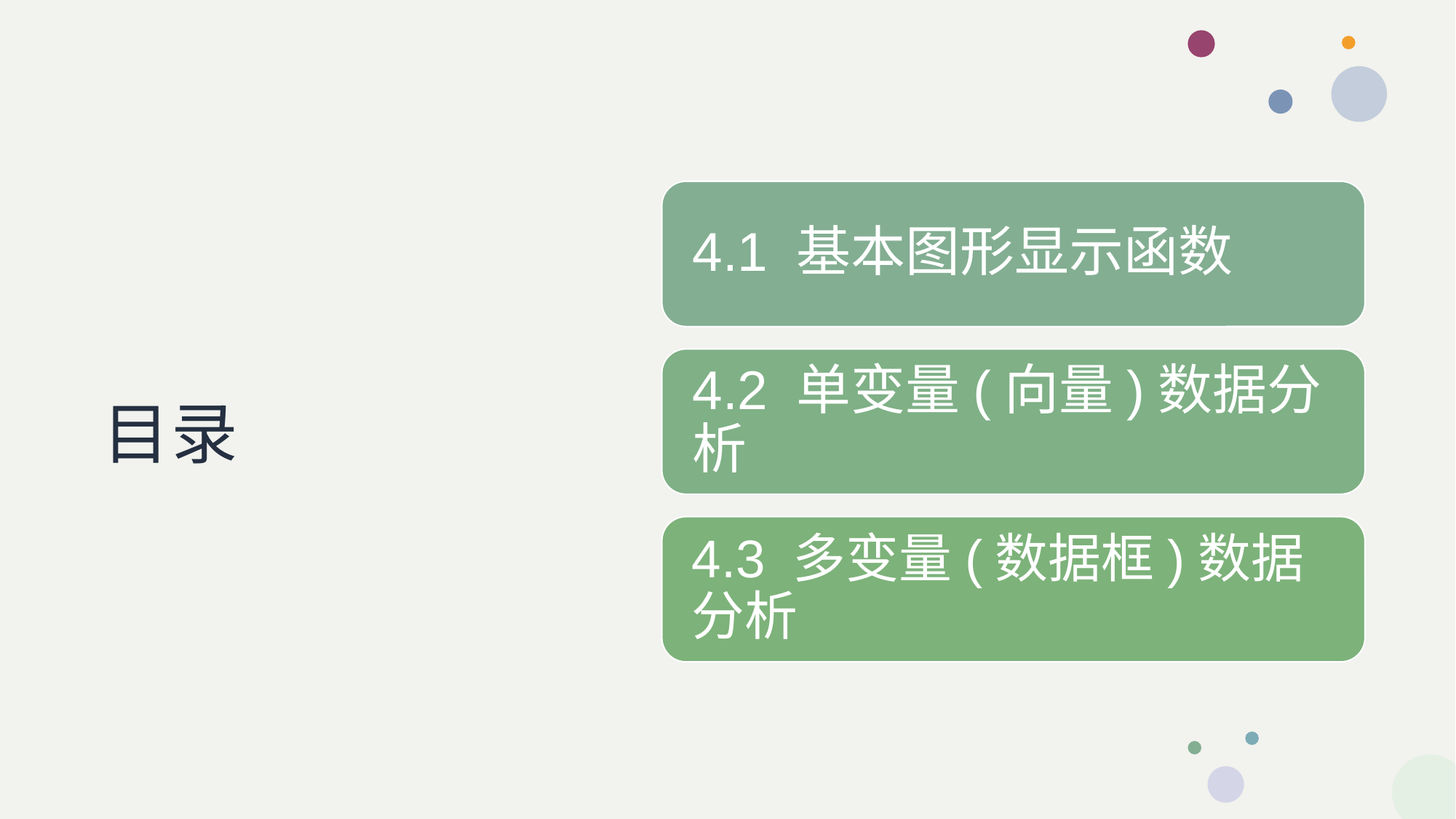

# 目录
4.1 基本图形显示函数
4.2 单变量(向量)数据分析
4.3 多变量(数据框)数据分析